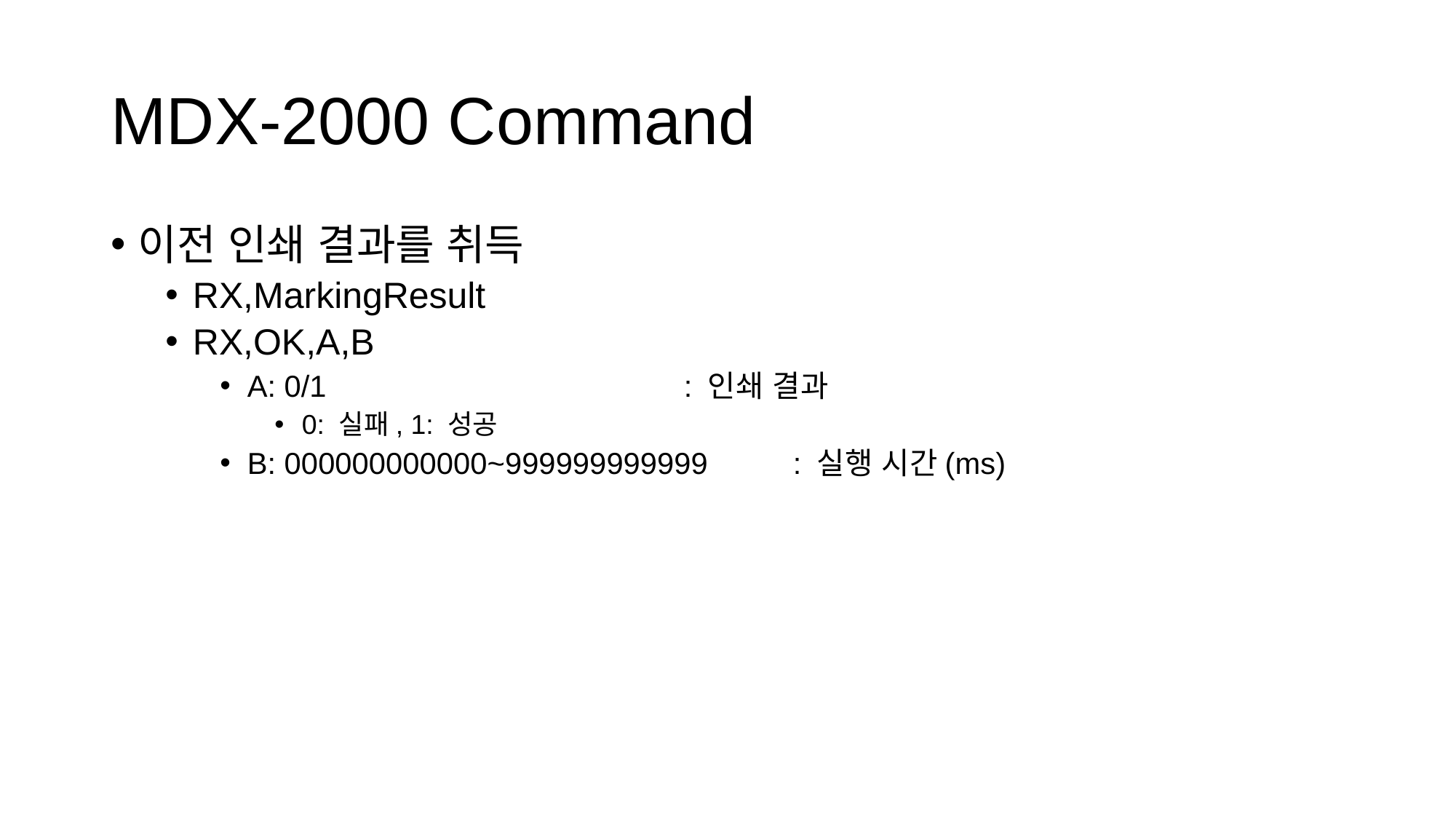

# MDX-2000 Command
이전 인쇄 결과를 취득
RX,MarkingResult
RX,OK,A,B
A: 0/1 				: 인쇄 결과
0: 실패, 1: 성공
B: 000000000000~999999999999 	: 실행 시간(ms)